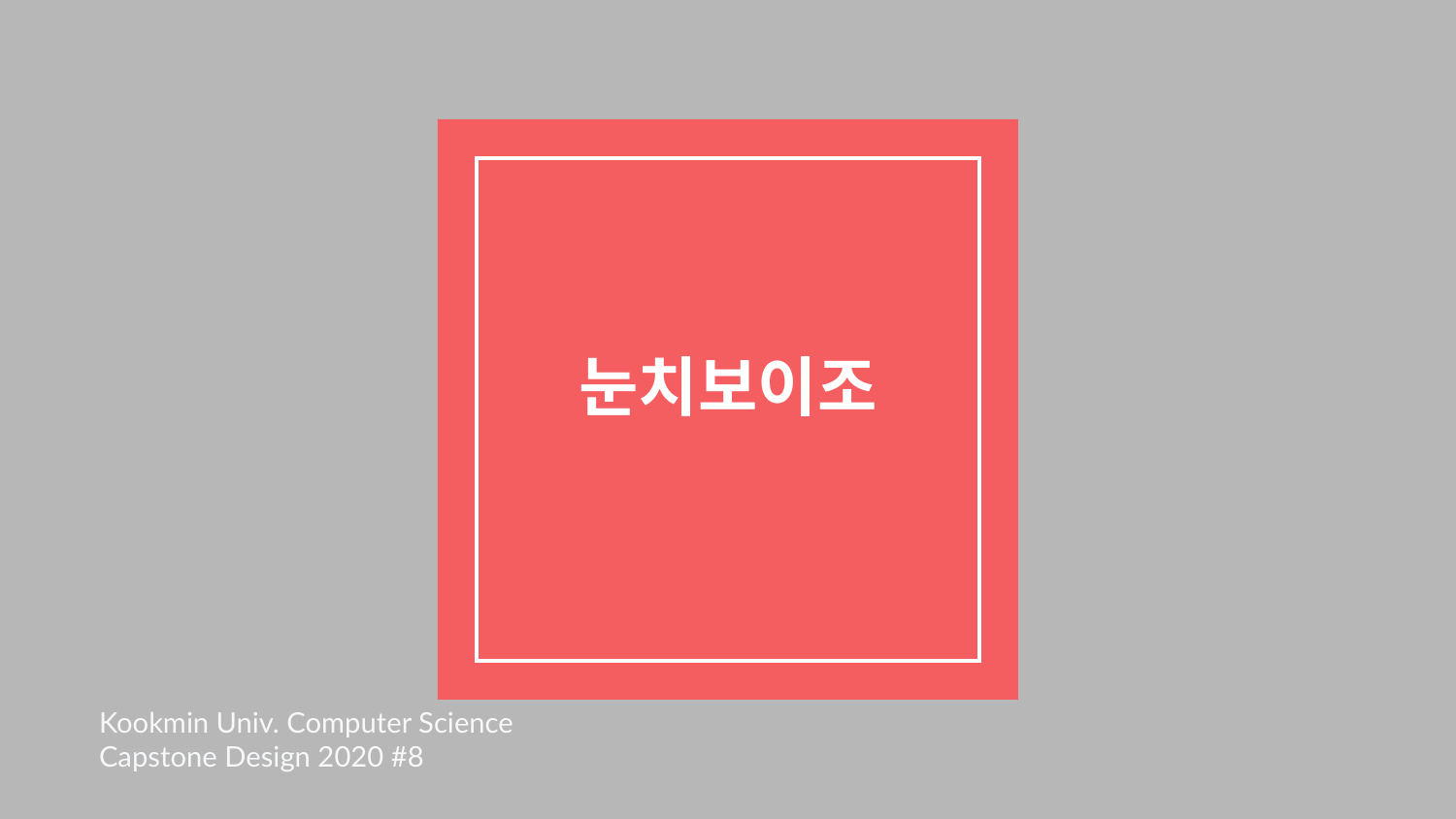

# 눈치보이조
Kookmin Univ. Computer Science
Capstone Design 2020 #8